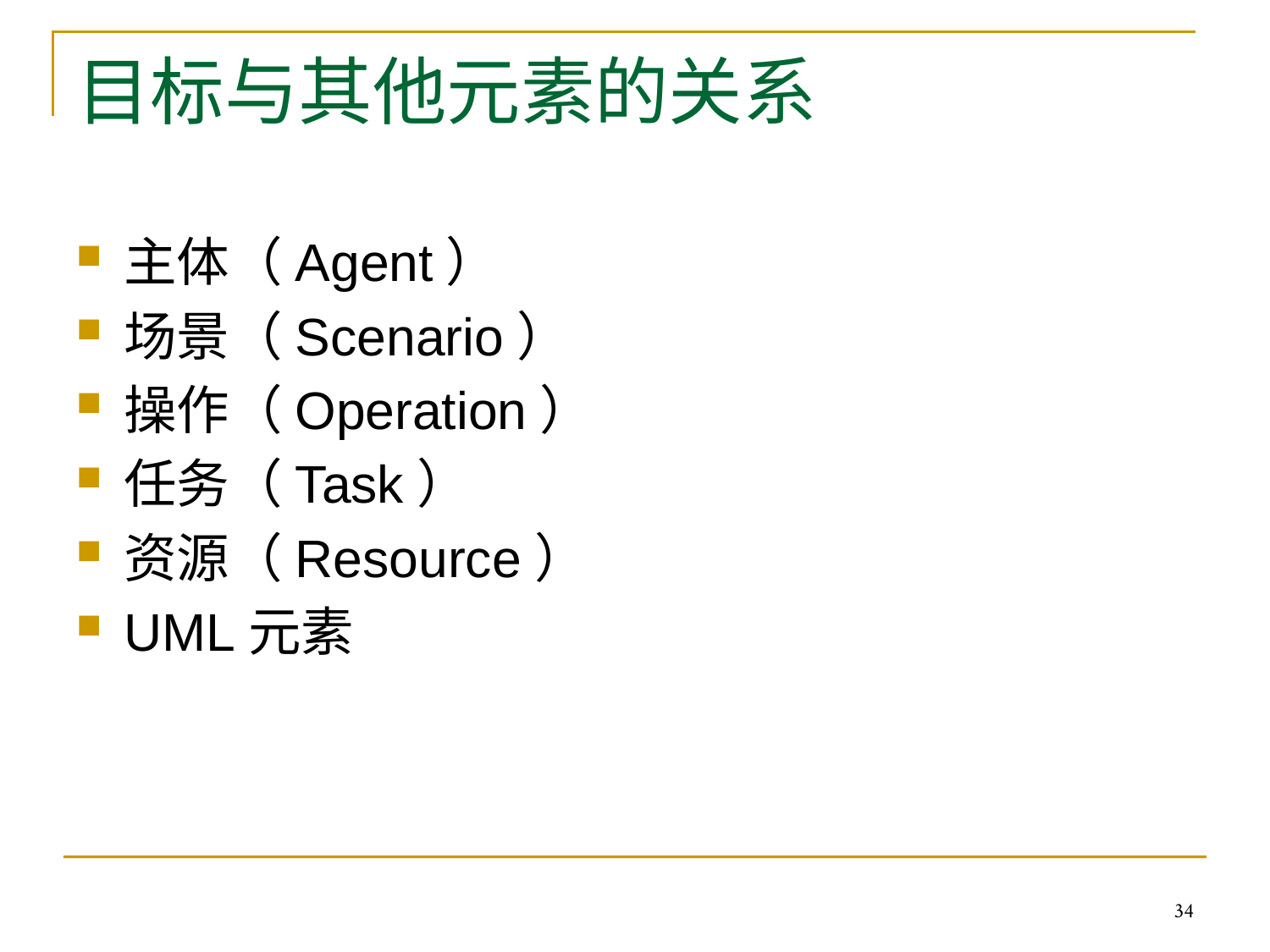

# 目标与其他元素的关系
主体（Agent）
场景（Scenario）
操作（Operation）
任务（Task）
资源（Resource）
UML元素
34